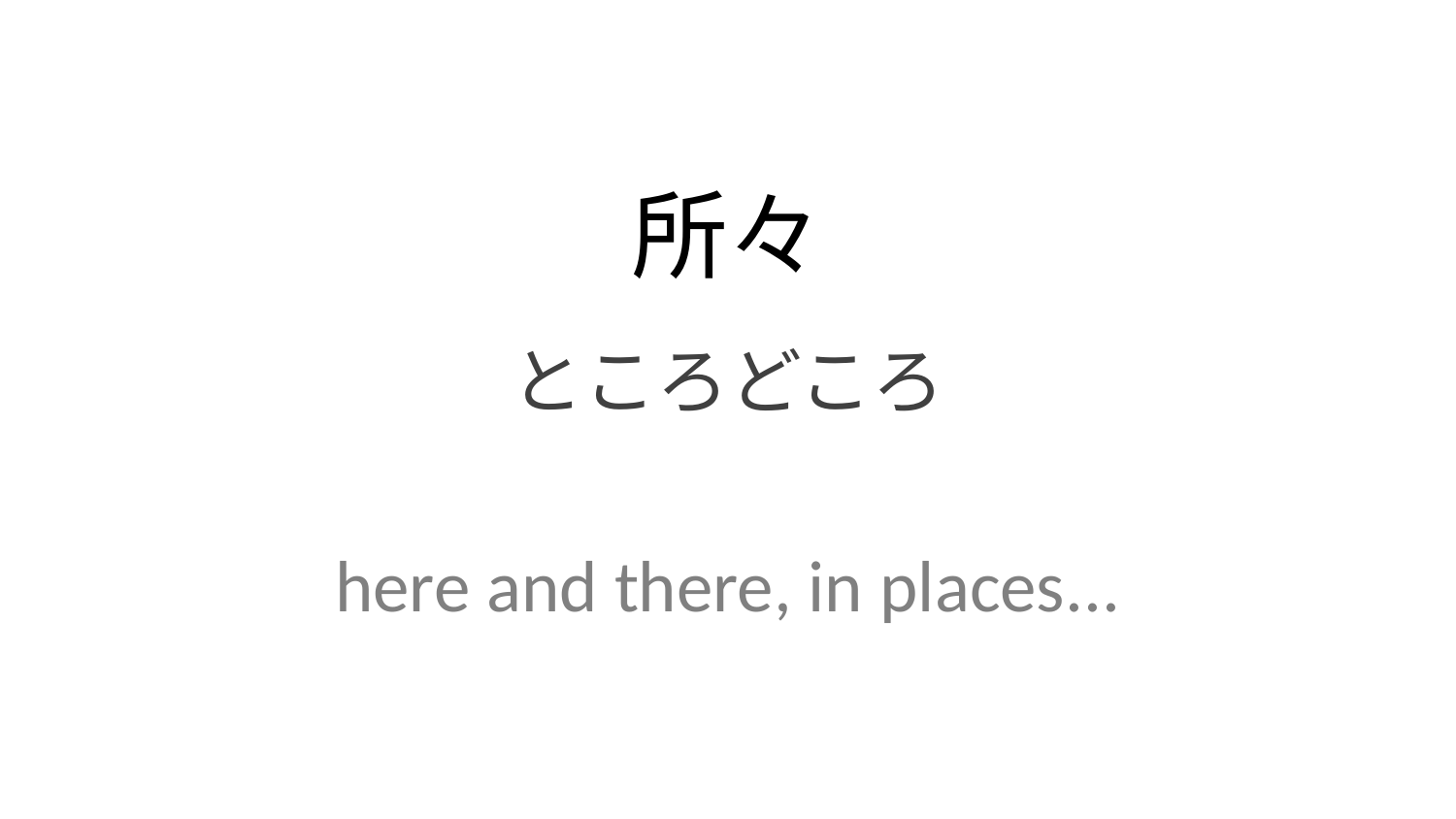

所々

ところどころ
here and there, in places...